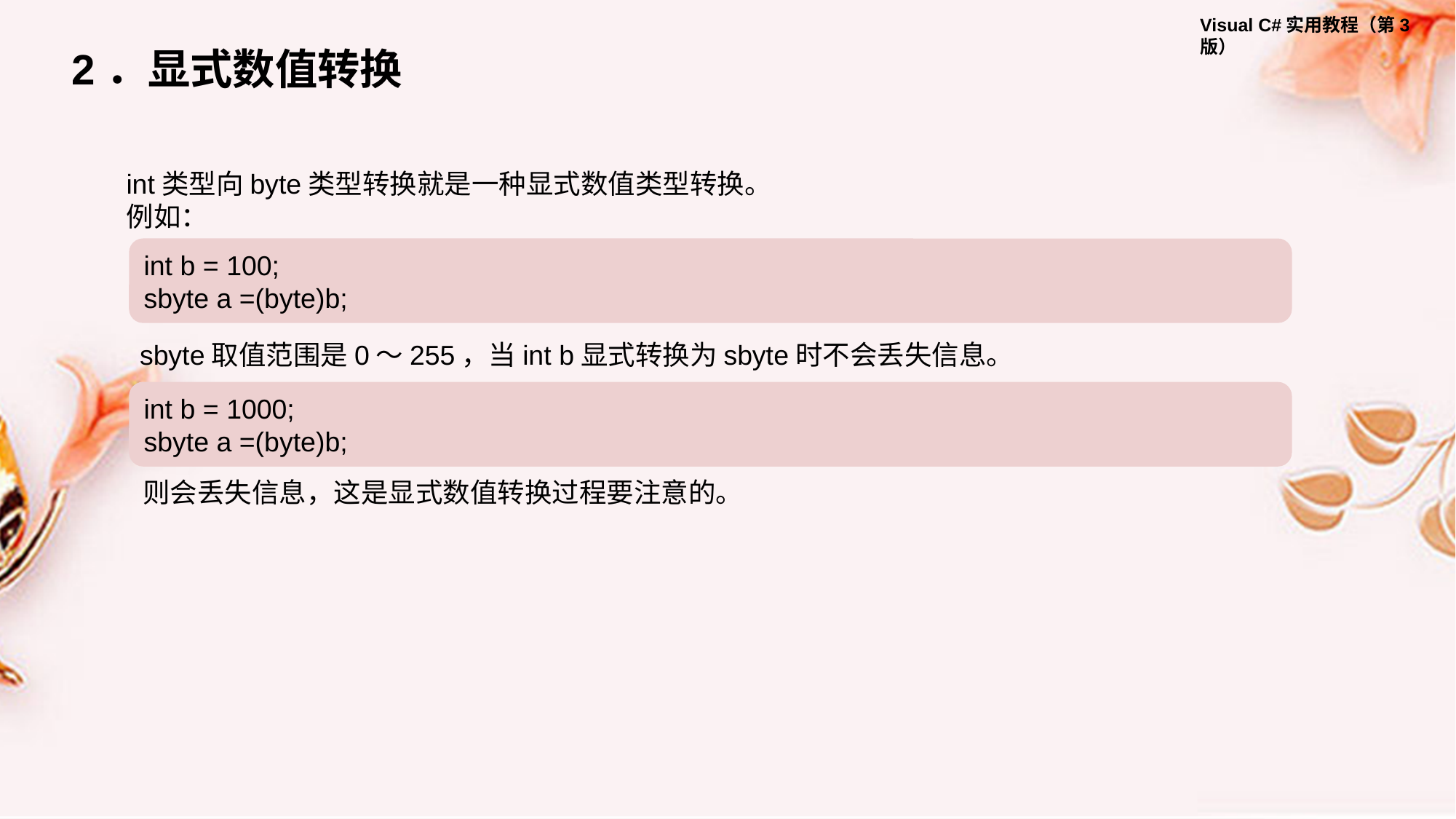

2．显式数值转换
int类型向byte类型转换就是一种显式数值类型转换。
例如：
int b = 100;
sbyte a =(byte)b;
sbyte取值范围是0～255，当int b显式转换为sbyte时不会丢失信息。
int b = 1000;
sbyte a =(byte)b;
则会丢失信息，这是显式数值转换过程要注意的。